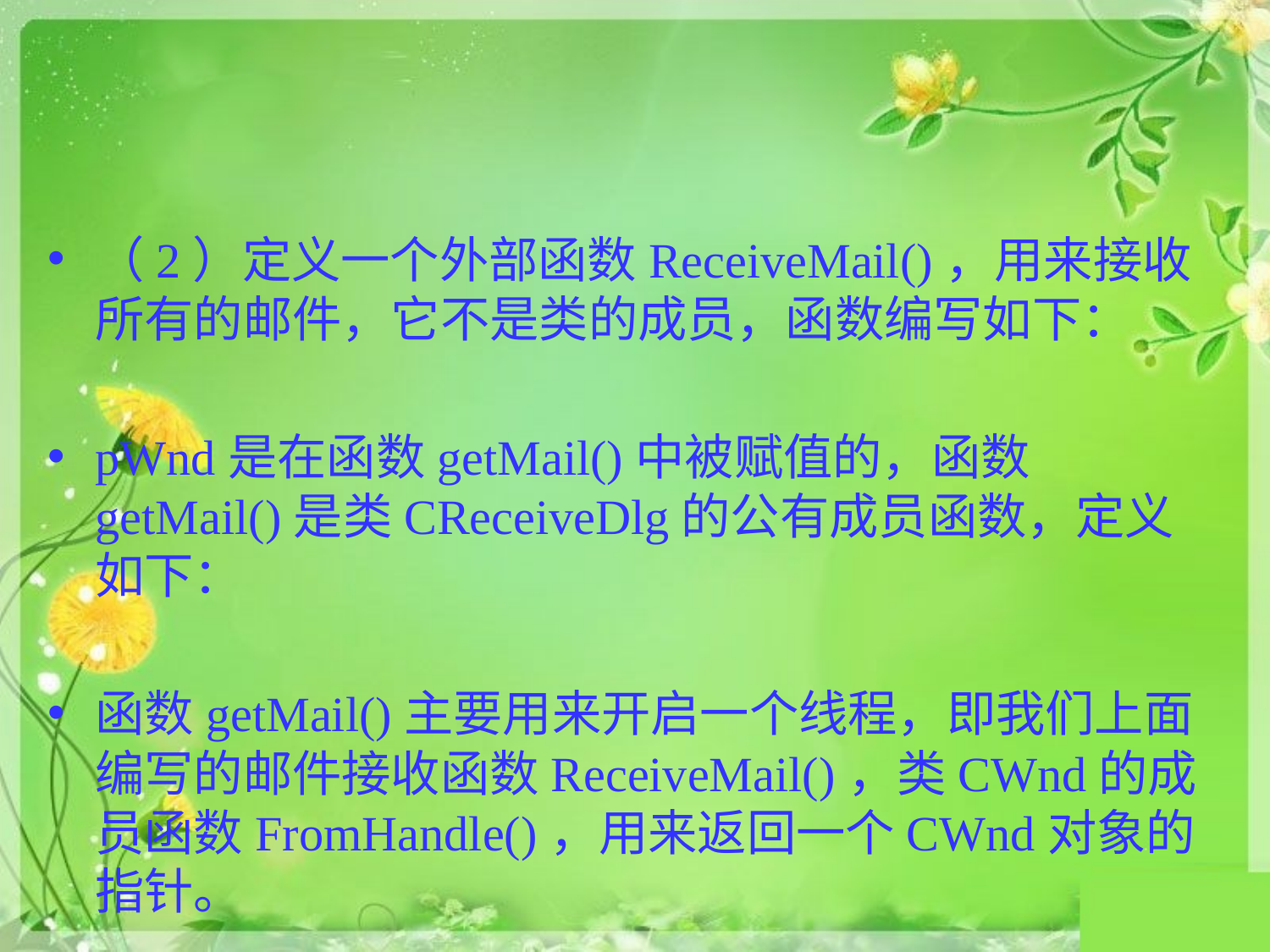

#
（2）定义一个外部函数ReceiveMail()，用来接收所有的邮件，它不是类的成员，函数编写如下：

pWnd是在函数getMail()中被赋值的，函数getMail()是类CReceiveDlg的公有成员函数，定义如下：

函数getMail()主要用来开启一个线程，即我们上面编写的邮件接收函数ReceiveMail()，类CWnd的成员函数FromHandle()，用来返回一个CWnd对象的指针。